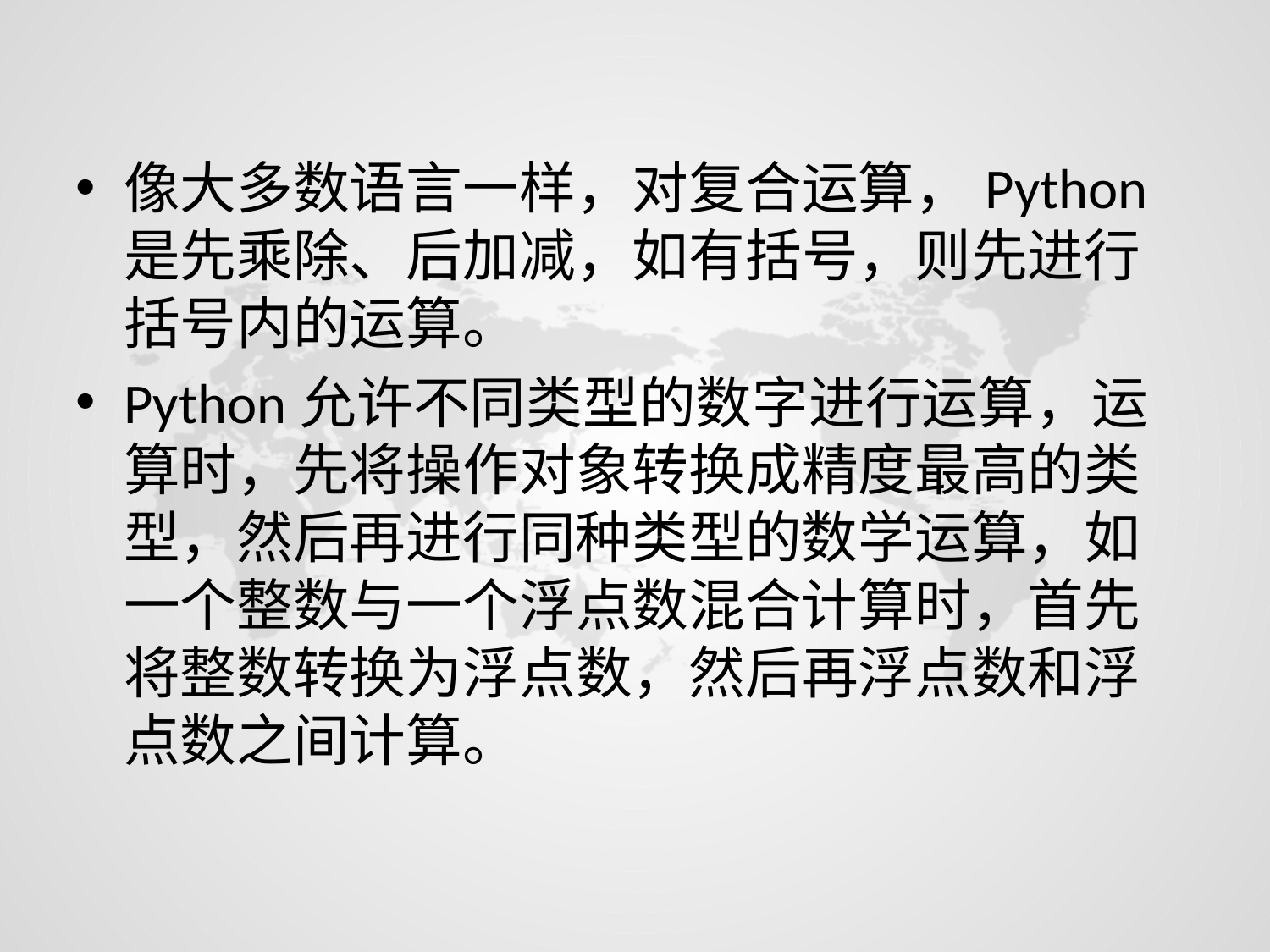

像大多数语言一样，对复合运算，Python是先乘除、后加减，如有括号，则先进行括号内的运算。
Python允许不同类型的数字进行运算，运算时，先将操作对象转换成精度最高的类型，然后再进行同种类型的数学运算，如一个整数与一个浮点数混合计算时，首先将整数转换为浮点数，然后再浮点数和浮点数之间计算。